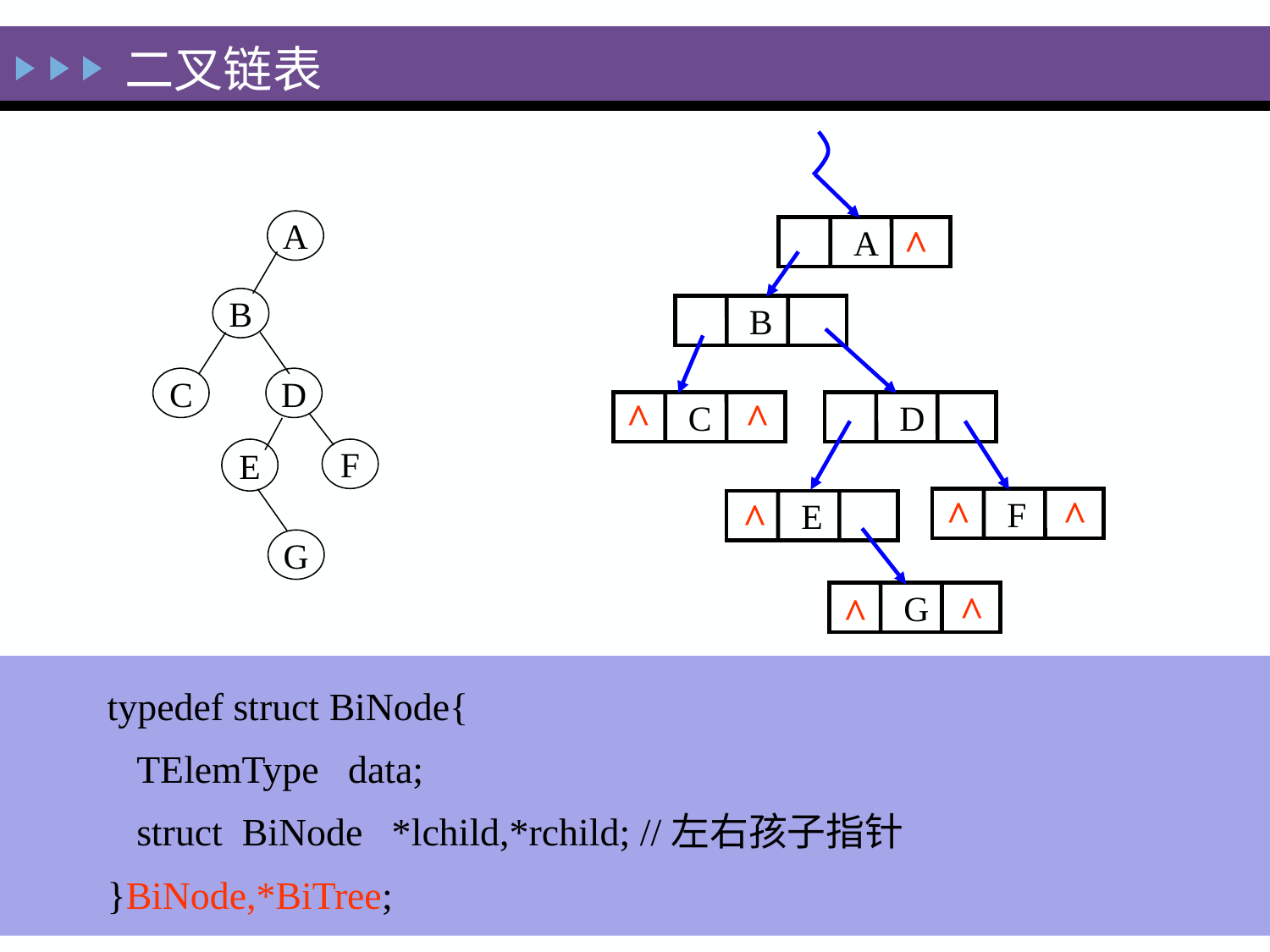

二叉链表

^
       A

B

       D

       C

       F

       E

       G

^
^

^
^
^

^
^
A

B

C
D

E
F

G

typedef struct BiNode{
   TElemType   data;
   struct  BiNode   *lchild,*rchild; //左右孩子指针
}BiNode,*BiTree;